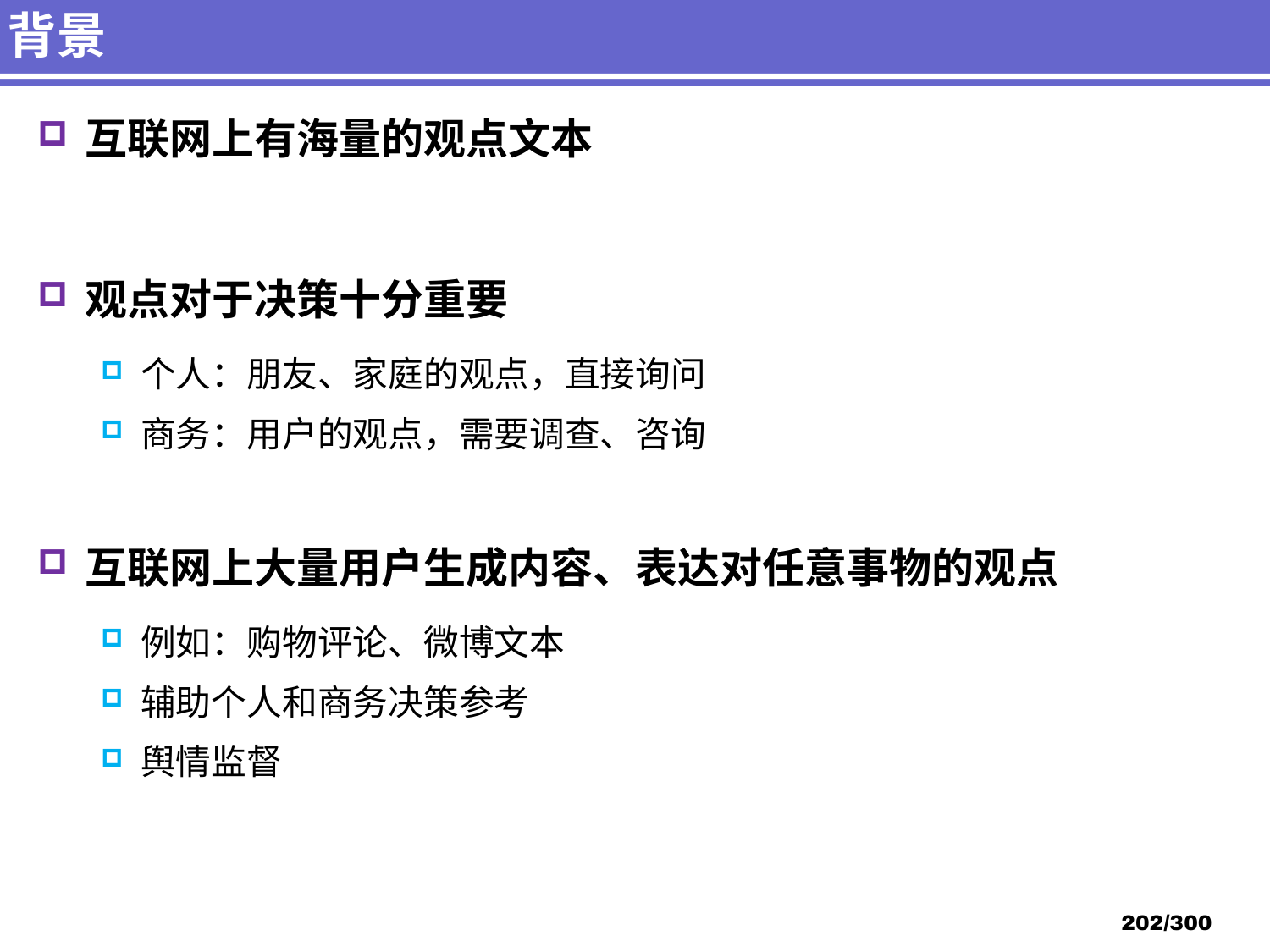

# 背景
互联网上有海量的观点文本

观点对于决策十分重要
个人：朋友、家庭的观点，直接询问
商务：用户的观点，需要调查、咨询

互联网上大量用户生成内容、表达对任意事物的观点
例如：购物评论、微博文本
辅助个人和商务决策参考
舆情监督
202/300